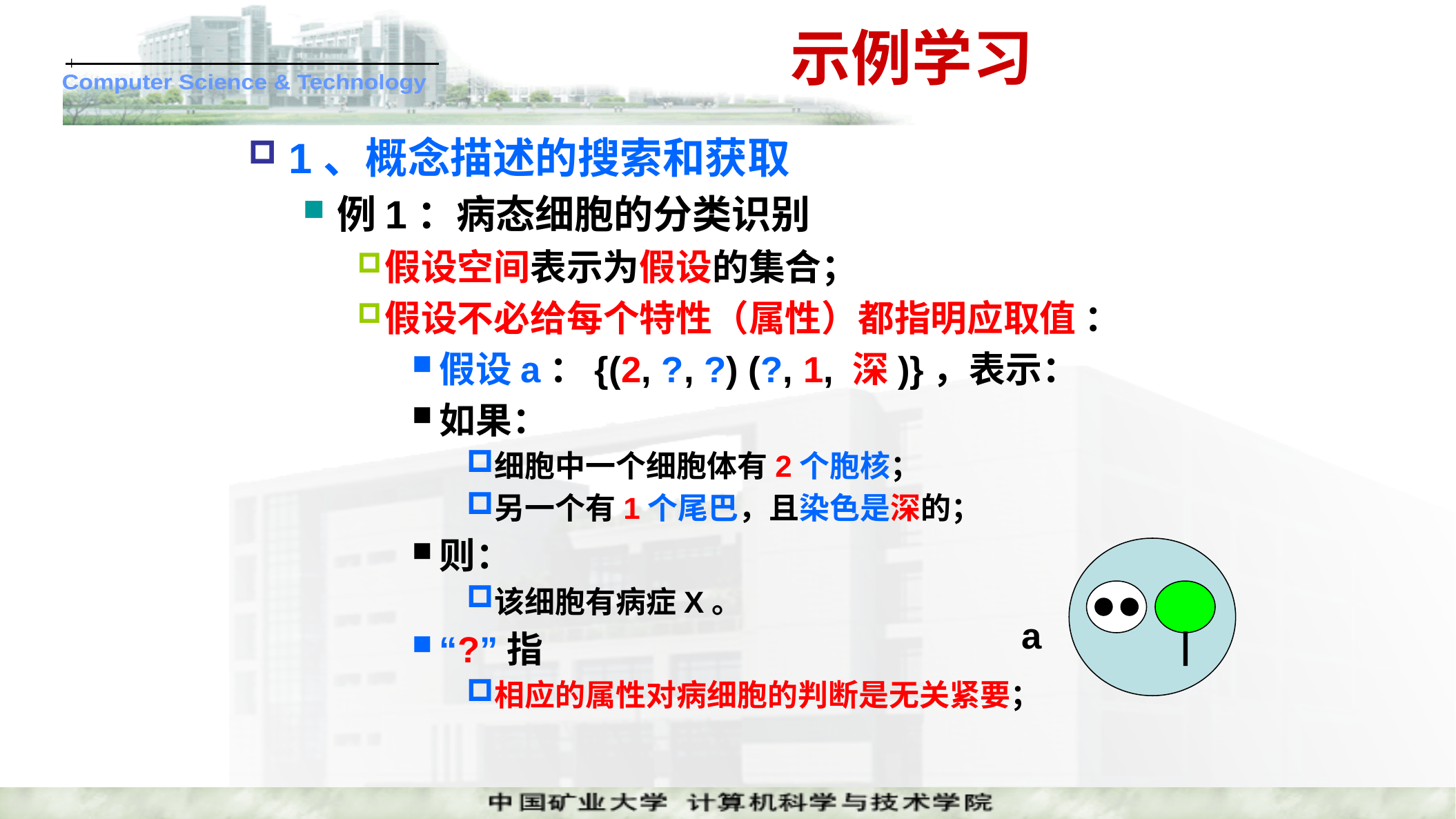

# 示例学习
1、概念描述的搜索和获取
例1：病态细胞的分类识别
假设空间表示为假设的集合；
假设不必给每个特性（属性）都指明应取值 ：
假设a：{(2, ?, ?) (?, 1, 深)}，表示：
如果：
细胞中一个细胞体有2个胞核；
另一个有1个尾巴，且染色是深的；
则：
该细胞有病症X。
“?”指
相应的属性对病细胞的判断是无关紧要；

a

52